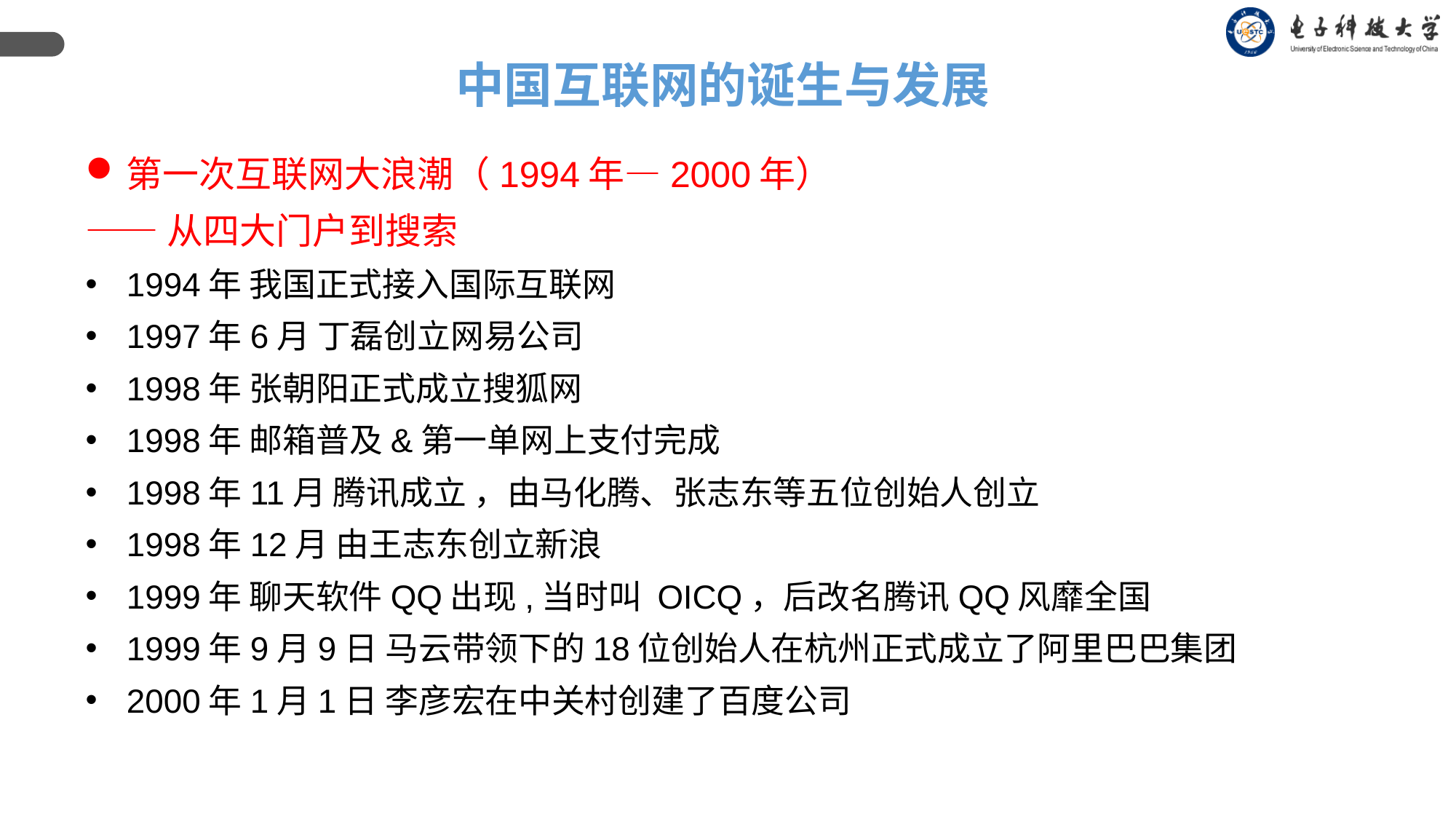

中国互联网的诞生与发展
第一次互联网大浪潮（1994年—2000年）
——从四大门户到搜索
1994年 我国正式接入国际互联网
1997年6月 丁磊创立网易公司
1998年 张朝阳正式成立搜狐网
1998年 邮箱普及&第一单网上支付完成
1998年11月 腾讯成立 ，由马化腾、张志东等五位创始人创立
1998年12月 由王志东创立新浪
1999年 聊天软件QQ出现,当时叫 OICQ，后改名腾讯QQ风靡全国
1999年9月9日 马云带领下的18位创始人在杭州正式成立了阿里巴巴集团
2000年1月1日 李彦宏在中关村创建了百度公司